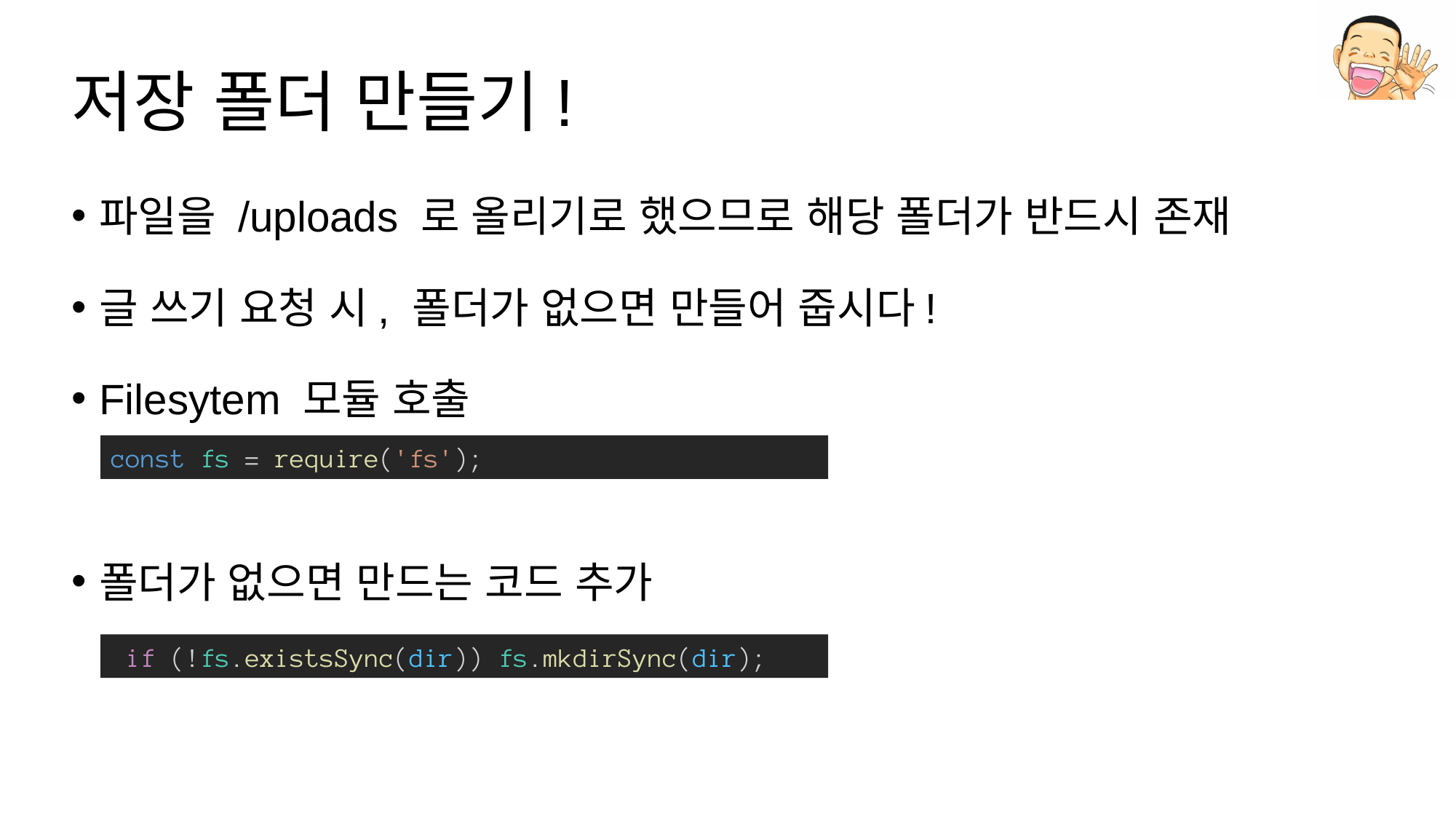

# 저장 폴더 만들기!
파일을 /uploads 로 올리기로 했으므로 해당 폴더가 반드시 존재
글 쓰기 요청 시, 폴더가 없으면 만들어 줍시다!
Filesytem 모듈 호출

폴더가 없으면 만드는 코드 추가
const fs = require('fs');
 if (!fs.existsSync(dir)) fs.mkdirSync(dir);